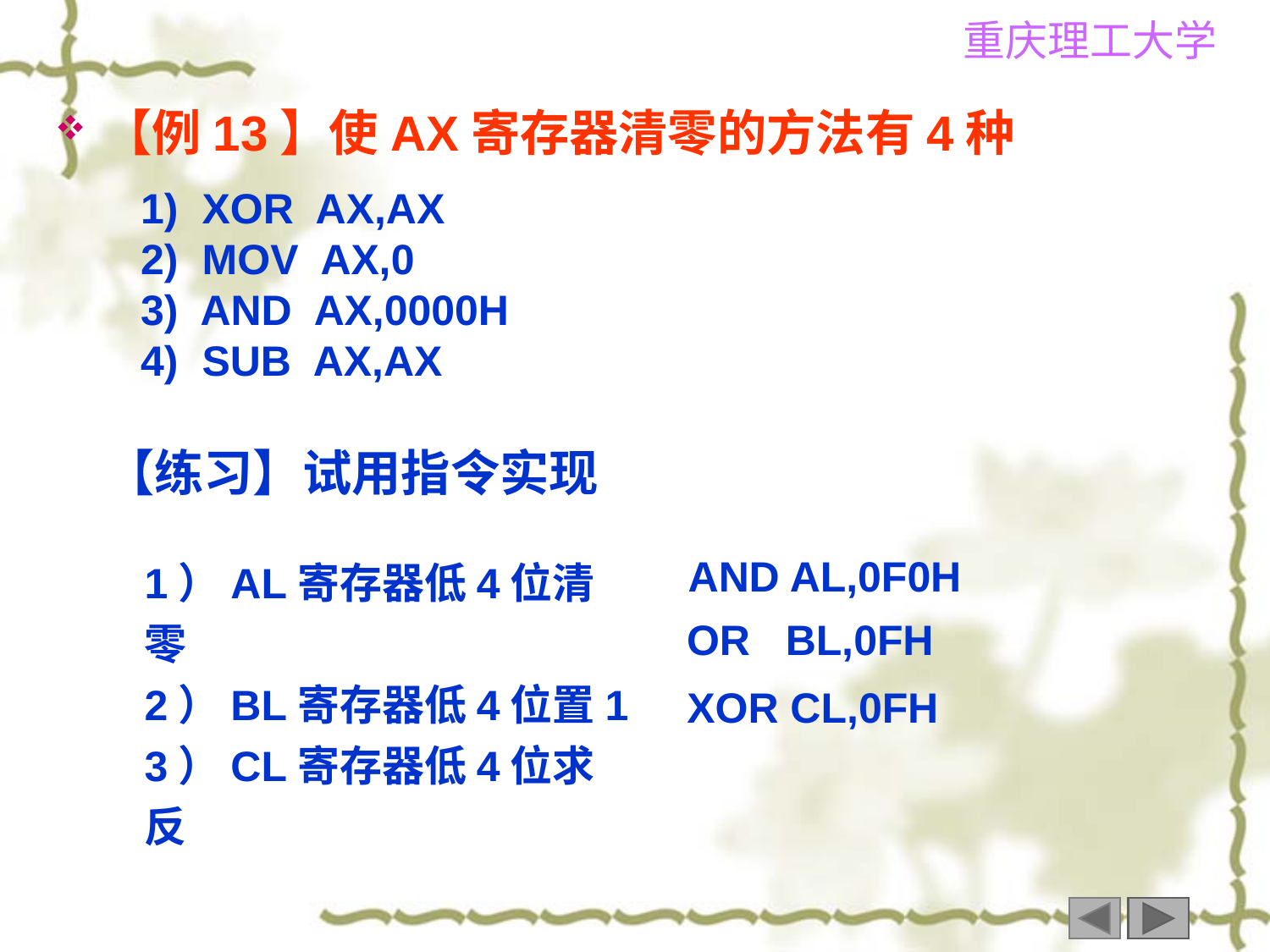

【例13】使AX寄存器清零的方法有4种

    1)  XOR  AX,AX
   2)  MOV  AX,0
   3)  AND  AX,0000H
   4)  SUB  AX,AX

【练习】试用指令实现
1）AL寄存器低4位清零
2）BL寄存器低4位置1
3）CL寄存器低4位求反
AND AL,0F0H
OR   BL,0FH
XOR CL,0FH